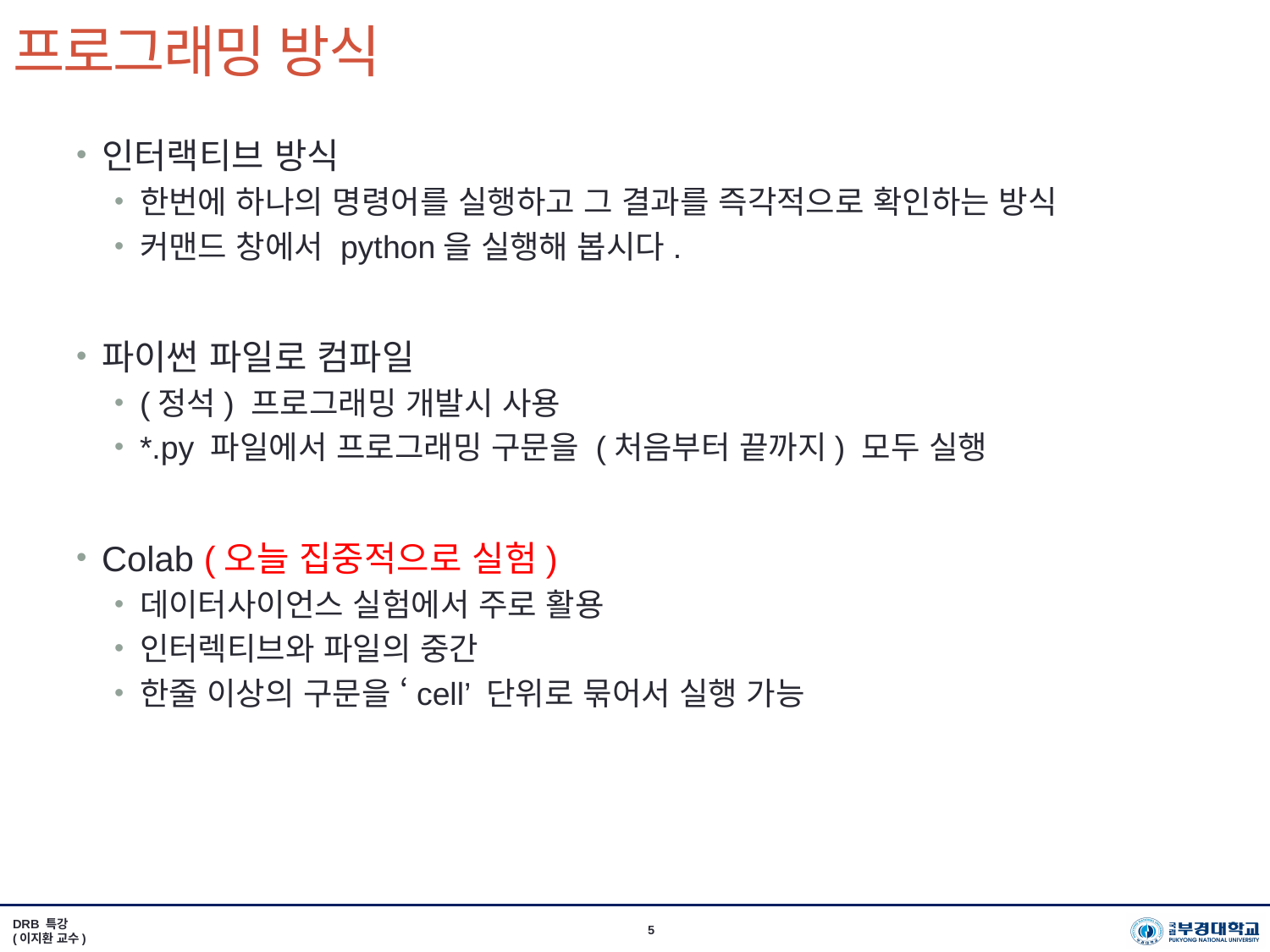

# 프로그래밍 방식
인터랙티브 방식
한번에 하나의 명령어를 실행하고 그 결과를 즉각적으로 확인하는 방식
커맨드 창에서 python을 실행해 봅시다.

파이썬 파일로 컴파일
(정석) 프로그래밍 개발시 사용
*.py 파일에서 프로그래밍 구문을 (처음부터 끝까지) 모두 실행

Colab (오늘 집중적으로 실험)
데이터사이언스 실험에서 주로 활용
인터렉티브와 파일의 중간
한줄 이상의 구문을 ‘cell’ 단위로 묶어서 실행 가능

DRB 특강
(이지환 교수)